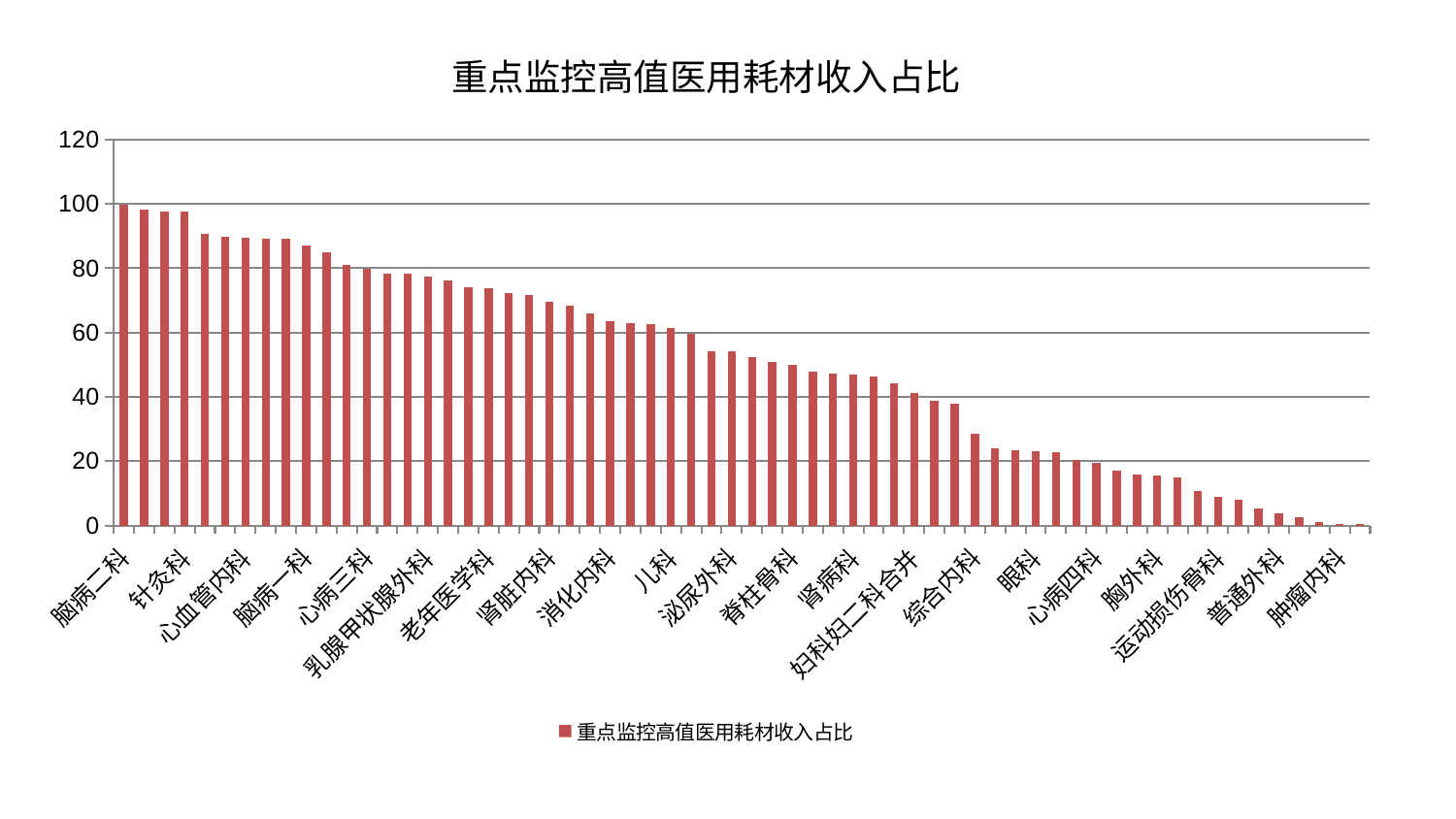

### Chart: 重点监控高值医用耗材收入占比

| Category | 重点监控高值医用耗材收入占比 |
|---|---|
| 脑病二科 | 99.6599712272431 |
| 口腔科 | 98.15036849058387 |
| 身心医学科 | 97.66279939807457 |
| 针灸科 | 97.504788731093 |
| 微创骨科 | 90.74083200635312 |
| 显微骨科 | 89.73693781397985 |
| 心血管内科 | 89.35007039094378 |
| 耳鼻喉科 | 89.25996613689055 |
| 创伤骨科 | 89.08222681335079 |
| 脑病一科 | 86.98278427502215 |
| 康复科 | 85.02434098705878 |
| 心病二科 | 80.895210441714 |
| 心病三科 | 79.69494833160564 |
| 推拿科 | 78.4123702655279 |
| 皮肤科 | 78.38890120312652 |
| 乳腺甲状腺外科 | 77.28211302570914 |
| 心病一科 | 76.307419264636 |
| 产科 | 74.24978459863812 |
| 老年医学科 | 73.78823314380017 |
| 骨科 | 72.34041383653648 |
| 呼吸内科 | 71.80114047010832 |
| 肾脏内科 | 69.55081158440835 |
| 东区重症医学科 | 68.49941380828979 |
| 妇科 | 65.82062580241659 |
| 消化内科 | 63.48926200005709 |
| 中医经典科 | 62.80576892733605 |
| 血液科 | 62.615101888744995 |
| 儿科 | 61.32445313162338 |
| 神经外科 | 59.48629059052435 |
| 男科 | 54.25917120410486 |
| 泌尿外科 | 54.192535111986075 |
| 西区重症医学科 | 52.45697047372189 |
| 肝胆外科 | 50.936078773199476 |
| 脊柱骨科 | 50.01187154767908 |
| 周围血管科 | 47.77955076183036 |
| 脑病三科 | 47.21074891528152 |
| 肾病科 | 46.84701450334714 |
| 东区肾病科 | 46.40305337516644 |
| 美容皮肤科 | 44.06067216960761 |
| 妇科妇二科合并 | 41.27708414467528 |
| 重症医学科 | 38.82248064555871 |
| 中医外治中心 | 37.85132865516765 |
| 综合内科 | 28.65303488454014 |
| 肛肠科 | 23.956089819644234 |
| 风湿病科 | 23.28679709708732 |
| 眼科 | 23.0666987357397 |
| 关节骨科 | 22.632591885110422 |
| 治未病中心 | 20.26440944654655 |
| 心病四科 | 19.459343211783352 |
| 神经内科 | 16.980430413378976 |
| 脾胃科消化科合并 | 15.776078144457163 |
| 胸外科 | 15.431213015861257 |
| 内分泌科 | 14.861561016743451 |
| 脾胃病科 | 10.74736492916637 |
| 运动损伤骨科 | 8.866621625402216 |
| 肝病科 | 7.900839673165727 |
| 小儿推拿科 | 5.30648991004401 |
| 普通外科 | 3.7714948387391756 |
| 小儿骨科 | 2.44949338738516 |
| 妇二科 | 1.0291374401818043 |
| 肿瘤内科 | 0.48496534957496173 |
| 医院 | 0.4656 |
258